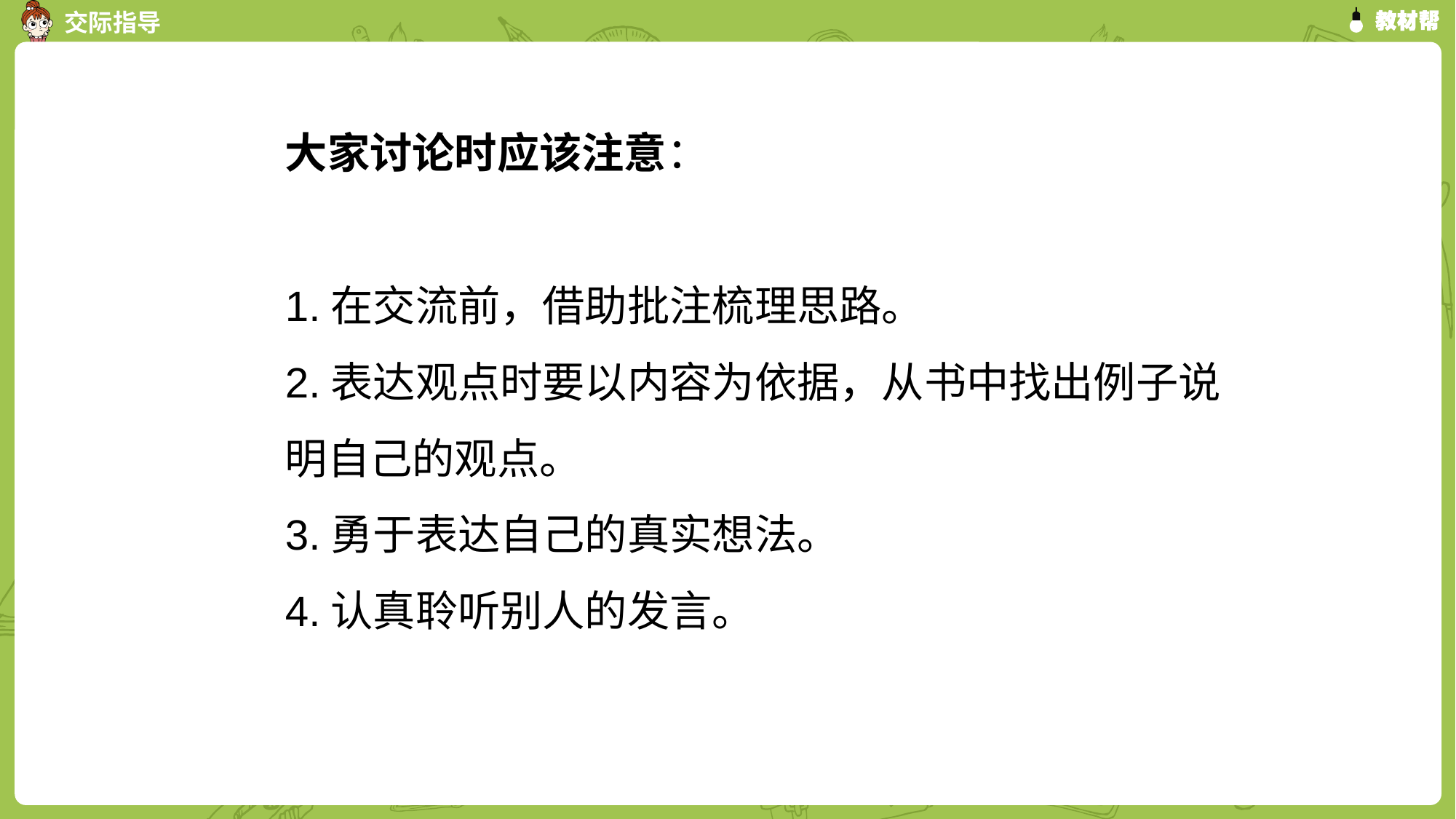

大家讨论时应该注意：

1.在交流前，借助批注梳理思路。
2.表达观点时要以内容为依据，从书中找出例子说明自己的观点。
3.勇于表达自己的真实想法。
4.认真聆听别人的发言。